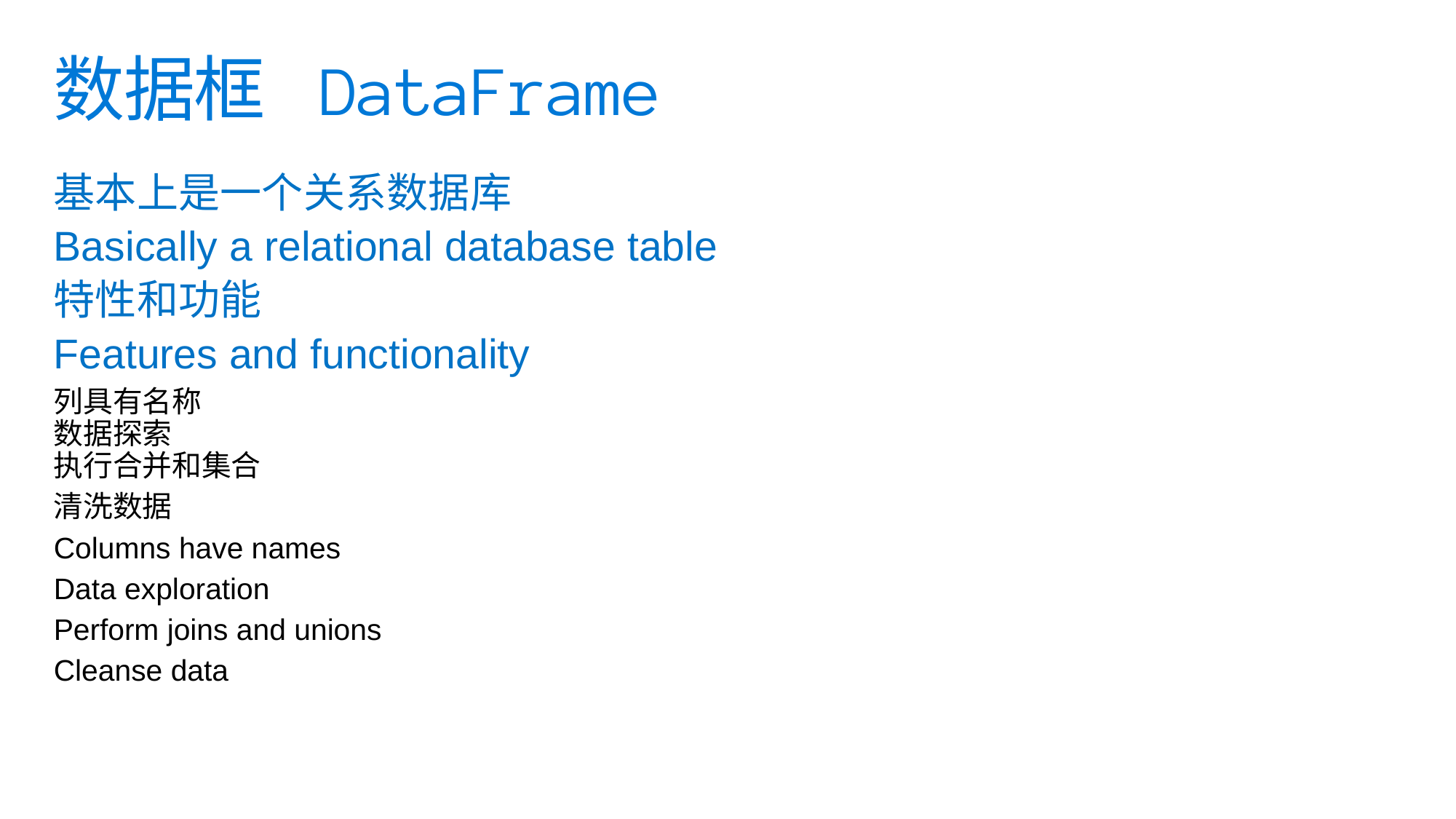

# 数据框 DataFrame
基本上是一个关系数据库
Basically a relational database table
特性和功能
Features and functionality
列具有名称
数据探索
执行合并和集合
清洗数据
Columns have names
Data exploration
Perform joins and unions
Cleanse data